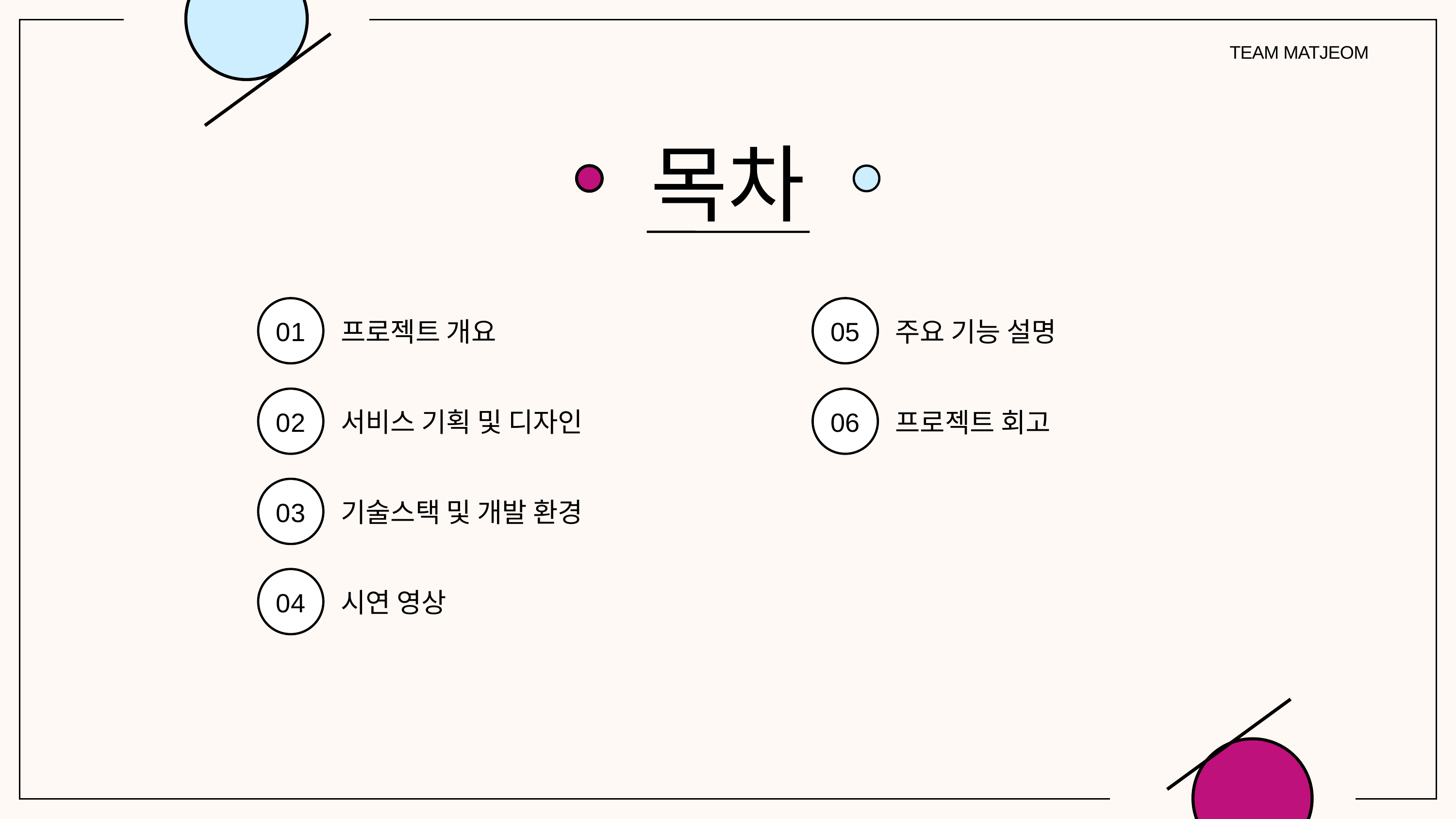

TEAM MATJEOM
목차

01

05
프로젝트 개요
주요 기능 설명

02

06
서비스 기획 및 디자인
프로젝트 회고

03
기술스택 및 개발 환경

04
시연 영상